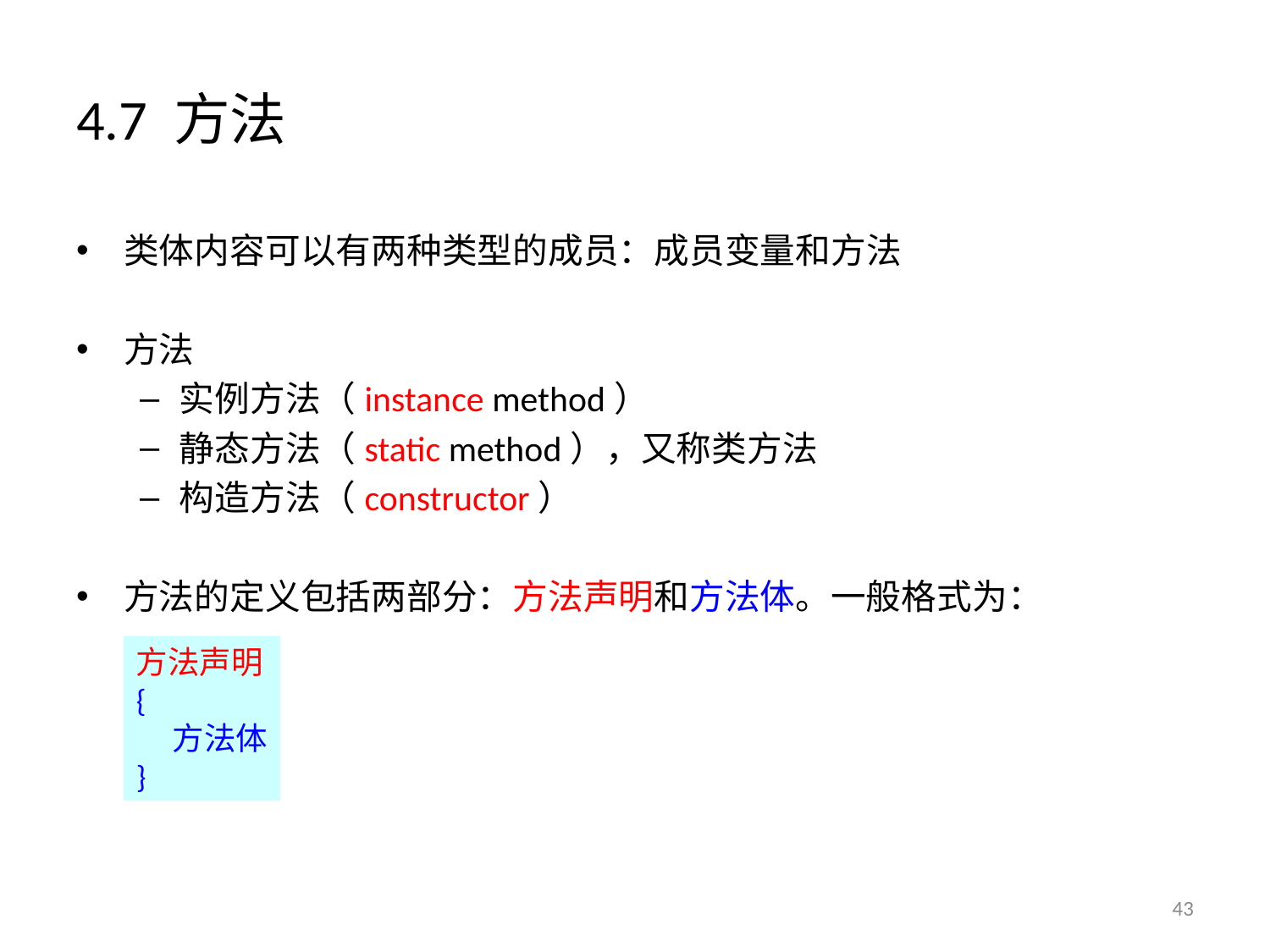

# 4.7 方法
类体内容可以有两种类型的成员：成员变量和方法

方法
实例方法（instance method）
静态方法（static method），又称类方法
构造方法（constructor）

方法的定义包括两部分：方法声明和方法体。一般格式为：
方法声明
{
    方法体
}
43